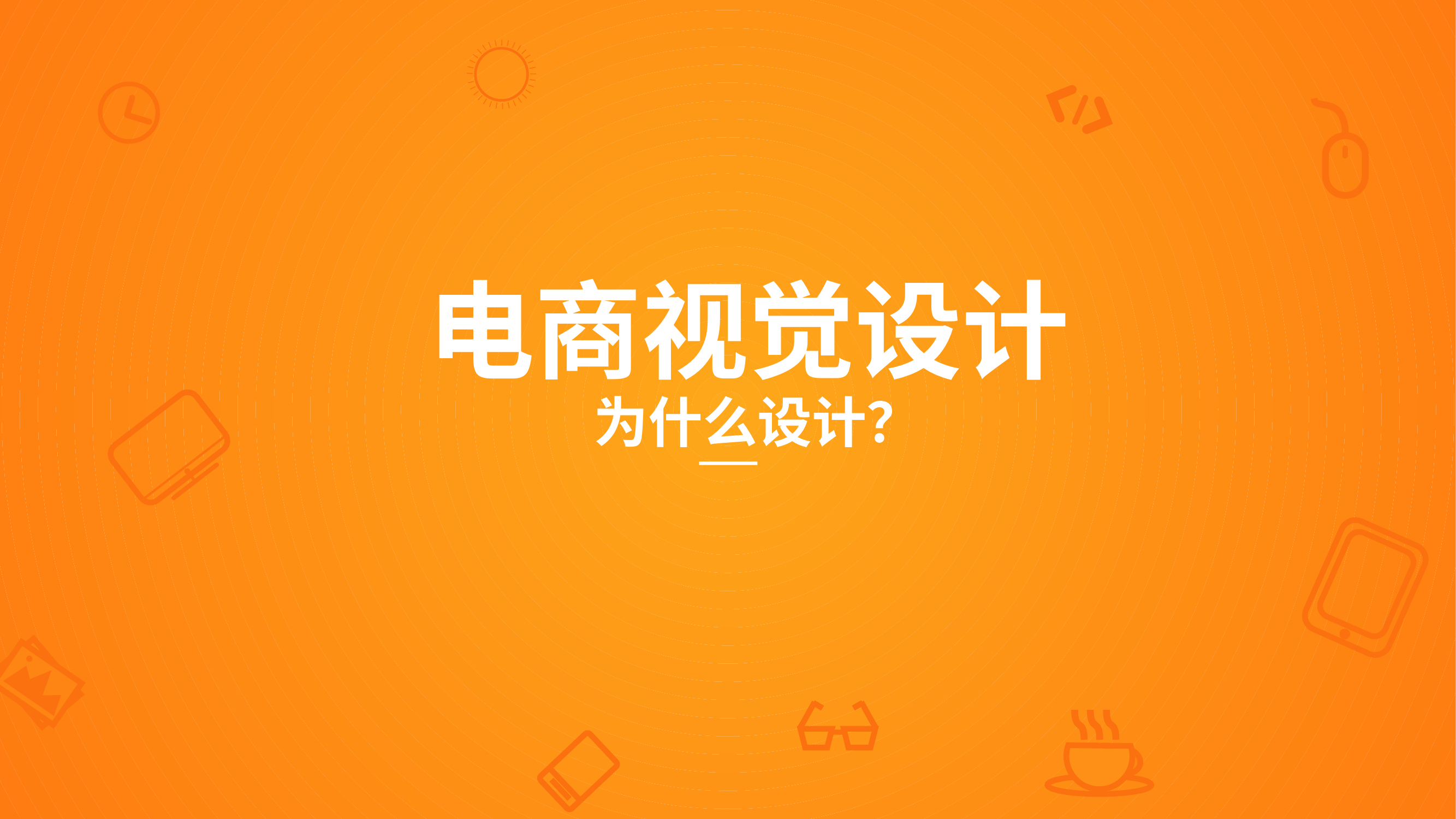

丨丨丨丨丨丨丨丨丨丨丨丨丨丨丨丨丨丨丨丨丨丨丨丨丨丨丨丨丨丨丨丨

电商视觉设计
为什么设计？